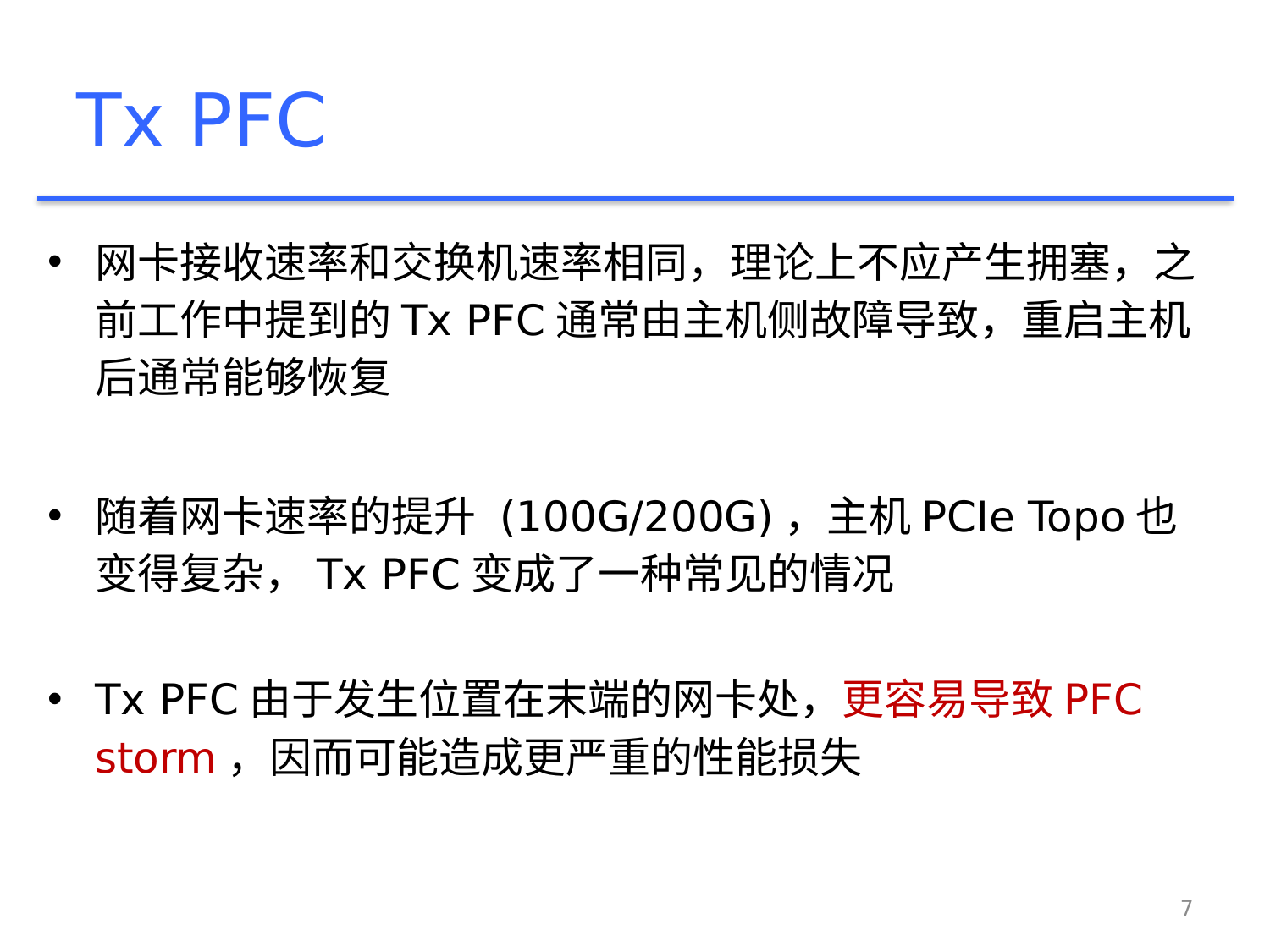

# Tx PFC
网卡接收速率和交换机速率相同，理论上不应产生拥塞，之前工作中提到的Tx PFC通常由主机侧故障导致，重启主机后通常能够恢复

随着网卡速率的提升 (100G/200G)，主机PCIe Topo也变得复杂，Tx PFC变成了一种常见的情况

Tx PFC由于发生位置在末端的网卡处，更容易导致PFC storm，因而可能造成更严重的性能损失

7